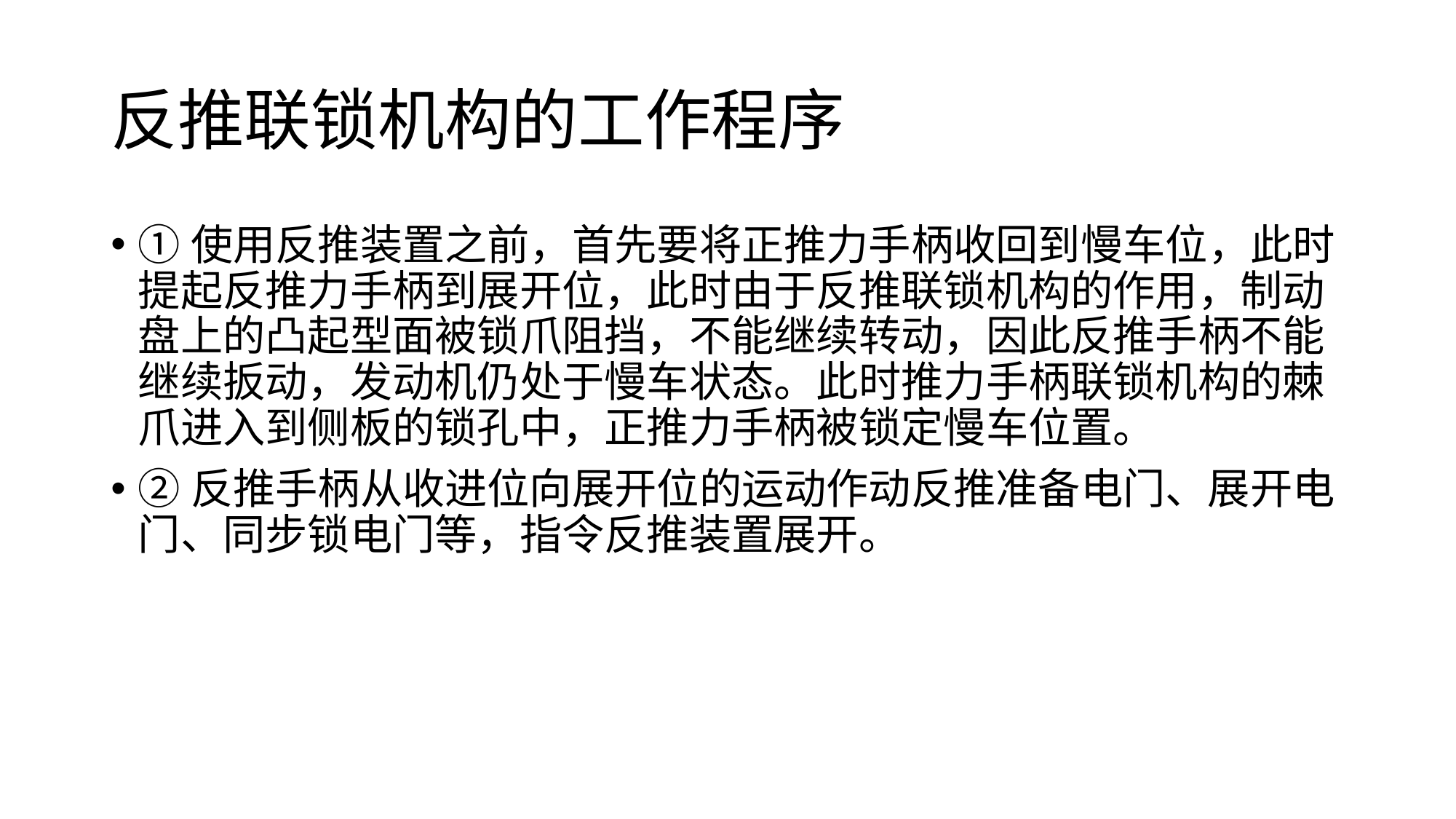

# 反推联锁机构的工作程序
①使用反推装置之前，首先要将正推力手柄收回到慢车位，此时提起反推力手柄到展开位，此时由于反推联锁机构的作用，制动盘上的凸起型面被锁爪阻挡，不能继续转动，因此反推手柄不能继续扳动，发动机仍处于慢车状态。此时推力手柄联锁机构的棘爪进入到侧板的锁孔中，正推力手柄被锁定慢车位置。
②反推手柄从收进位向展开位的运动作动反推准备电门、展开电门、同步锁电门等，指令反推装置展开。